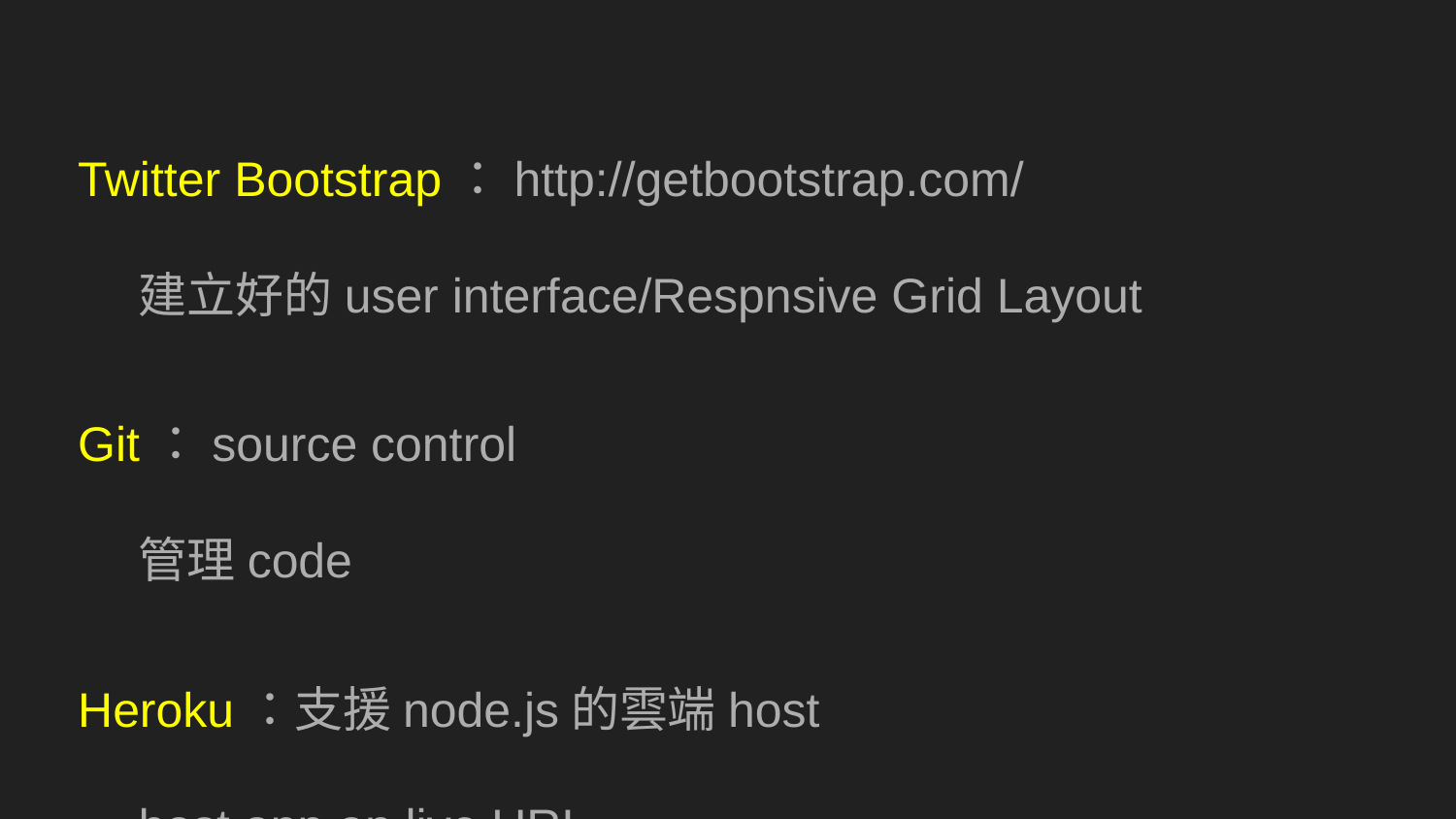

Twitter Bootstrap：http://getbootstrap.com/
建立好的user interface/Respnsive Grid Layout
Git：source control
管理code
Heroku：支援node.js的雲端host
host app on live URL